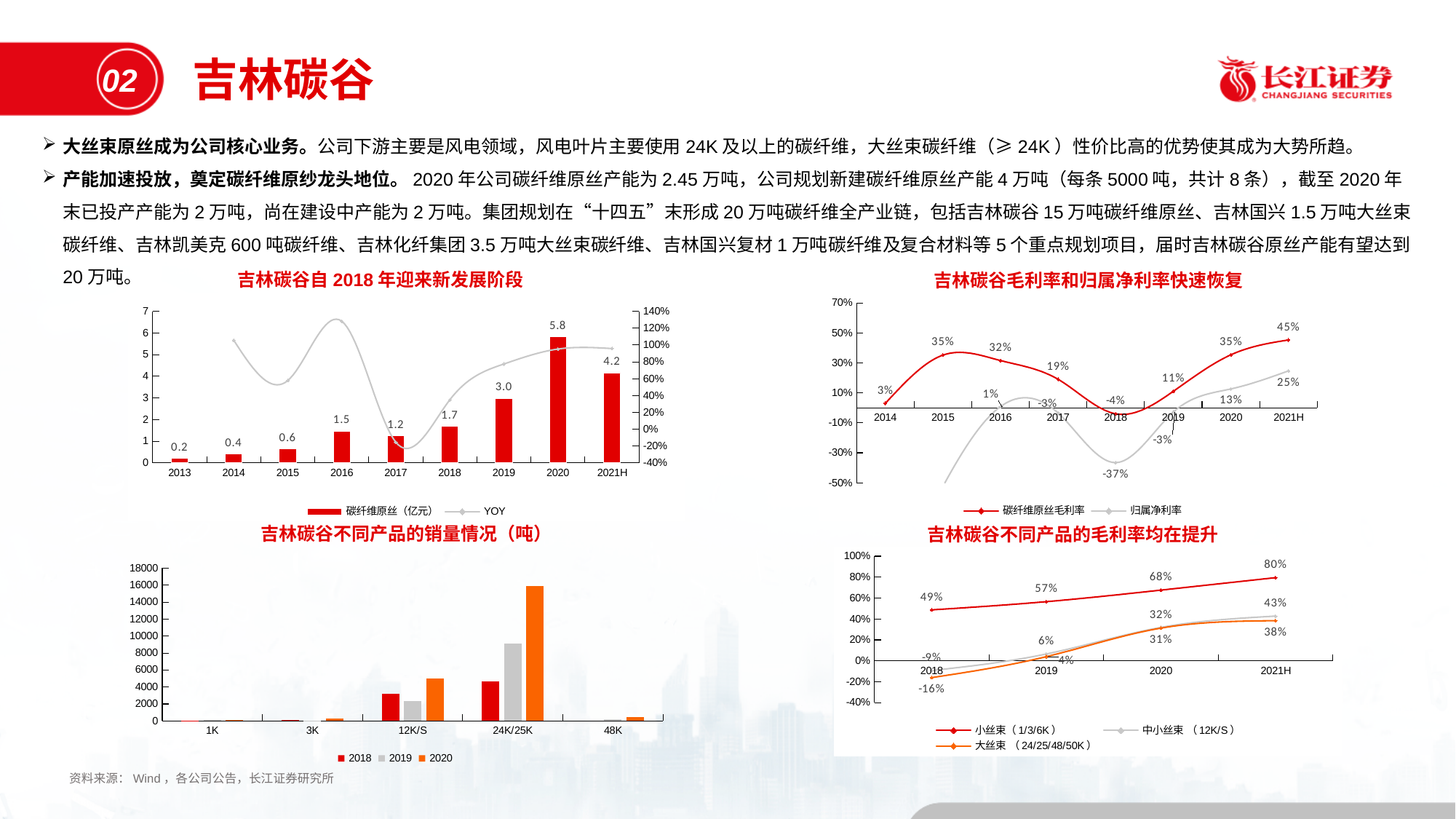

吉林碳谷
02
大丝束原丝成为公司核心业务。公司下游主要是风电领域，风电叶片主要使用24K及以上的碳纤维，大丝束碳纤维（≥24K）性价比高的优势使其成为大势所趋。
产能加速投放，奠定碳纤维原纱龙头地位。2020年公司碳纤维原丝产能为2.45万吨，公司规划新建碳纤维原丝产能4万吨（每条5000吨，共计8条），截至2020年末已投产产能为2万吨，尚在建设中产能为2万吨。集团规划在“十四五”末形成20万吨碳纤维全产业链，包括吉林碳谷15万吨碳纤维原丝、吉林国兴1.5万吨大丝束碳纤维、吉林凯美克600吨碳纤维、吉林化纤集团3.5万吨大丝束碳纤维、吉林国兴复材1万吨碳纤维及复合材料等5个重点规划项目，届时吉林碳谷原丝产能有望达到20万吨。
吉林碳谷自2018年迎来新发展阶段
吉林碳谷毛利率和归属净利率快速恢复

### Chart

| Category | 碳纤维原丝毛利率 | 归属净利率 |
|---|---|---|
| 2014 | 0.030340102764864207 | -1.2927839546544582 |
| 2015 | 0.3518920595533499 | -0.5235034656584752 |
| 2016 | 0.3155498165012912 | 0.008908163863330012 |
| 2017 | 0.1904914873112753 | -0.03426881595732344 |
| 2018 | -0.03981431887163023 | -0.3652322374469203 |
| 2019 | 0.11027266324579943 | -0.02827303946935127 |
| 2020 | 0.3538305585622734 | 0.12630624092888246 |
| 2021H | 0.4530202148883494 | 0.2465679676985195 |

### Chart

| Category | 碳纤维原丝（亿元） | YOY |
|---|---|---|
| 2013 | 0.1987 | None |
| 2014 | 0.4087 | 1.0568696527428285 |
| 2015 | 0.6448 | 0.5776853437729386 |
| 2016 | 1.4714 | 1.2819478908188584 |
| 2017 | 1.2452 | -0.1537311404104934 |
| 2018 | 1.6803 | 0.3494217796337935 |
| 2019 | 2.9817 | 0.774504552758436 |
| 2020 | 5.8203 | 0.9520072441895562 |
| 2021H | 4.1603 | 0.9577882352941178 |
吉林碳谷不同产品的销量情况（吨）
吉林碳谷不同产品的毛利率均在提升

### Chart

| Category | 2018 | 2019 | 2020 |
|---|---|---|---|
| 1K | 26.38 | 78.16 | 85.37 |
| 3K | 130.18 | 57.58 | 281.05 |
| 12K/S | 3190.75 | 2317.48 | 4970.7 |
| 24K/25K | 4612.46 | 9104.55 | 15889.12 |
| 48K | None | 171.84 | 454.84 |

### Chart

| Category | 小丝束（1/3/6K） | 中小丝束 （12K/S） | 大丝束 （24/25/48/50K） |
|---|---|---|---|
| 2018 | 0.4868092604849521 | -0.0935433999220332 | -0.16132333877310834 |
| 2019 | 0.5652856083201818 | 0.06475710669946955 | 0.039198891222754106 |
| 2020 | 0.6757760355157126 | 0.3191665239507374 | 0.3125076362153357 |
| 2021H | 0.7950486864510283 | 0.4274636305051732 | 0.38389216369821055 |
资料来源：Wind，各公司公告，长江证券研究所